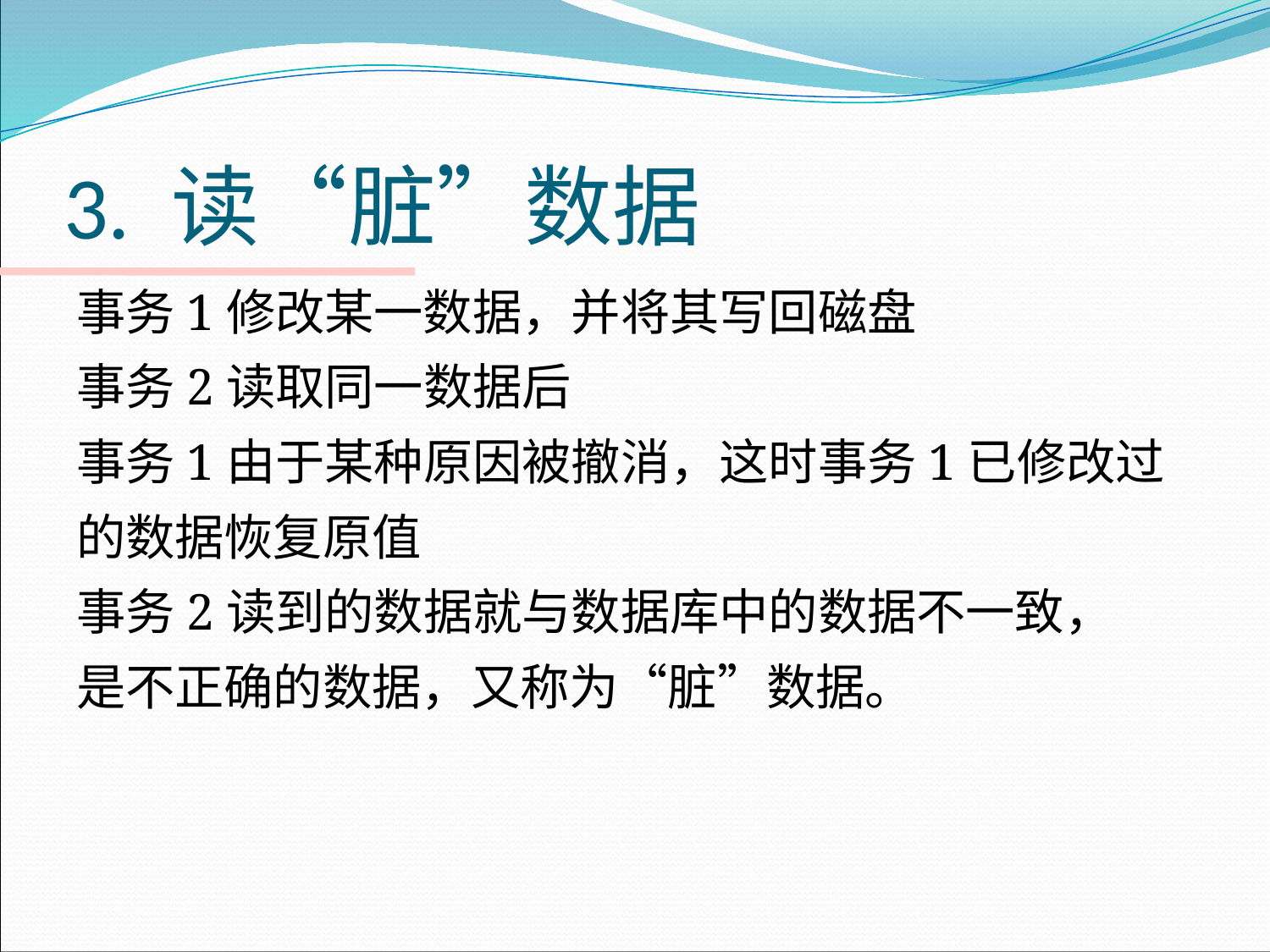

# 3. 读“脏”数据
事务1修改某一数据，并将其写回磁盘
事务2读取同一数据后
事务1由于某种原因被撤消，这时事务1已修改过
的数据恢复原值
事务2读到的数据就与数据库中的数据不一致，
是不正确的数据，又称为“脏”数据。
994